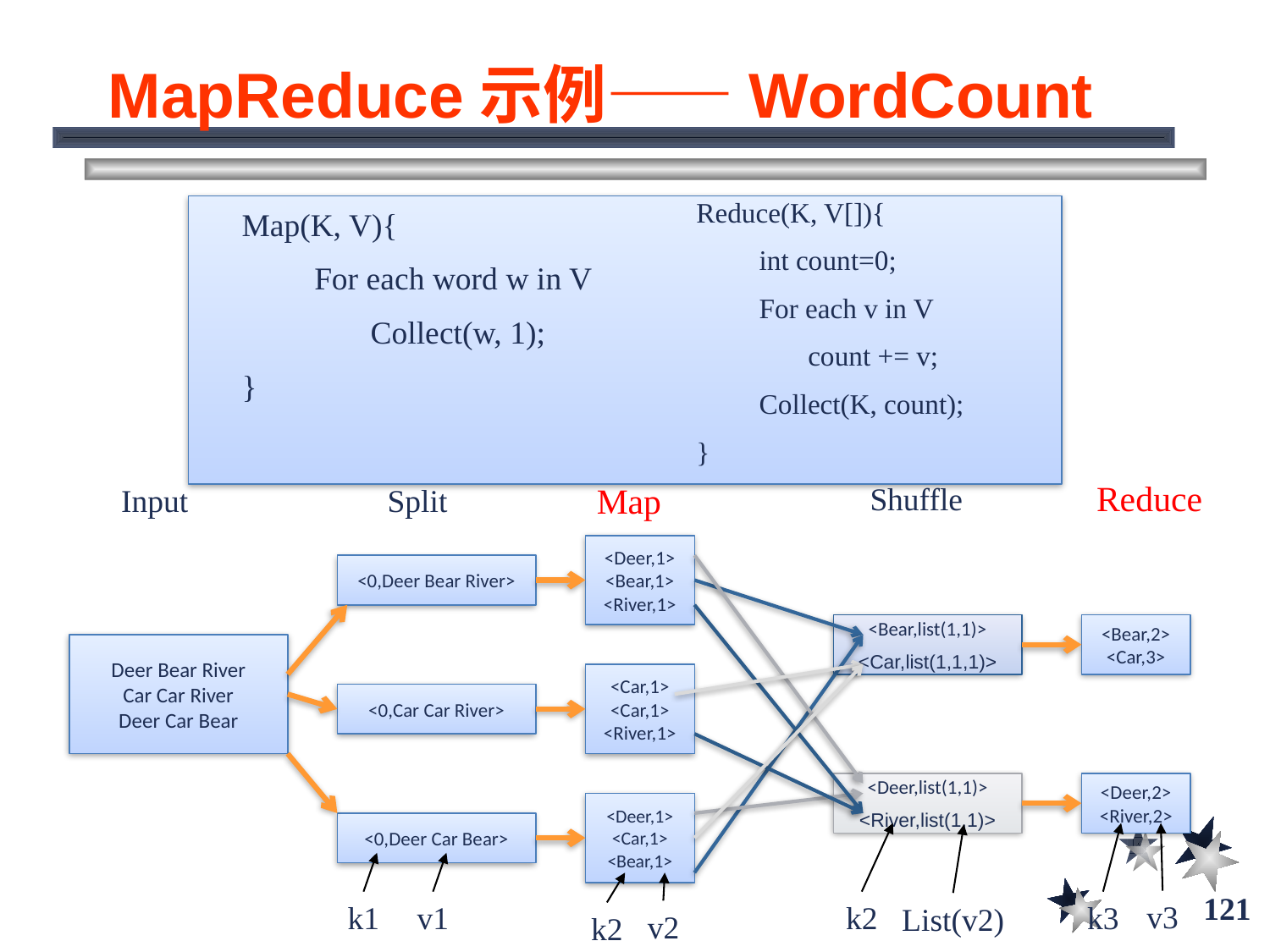

# MapReduce示例——WordCount
Reduce(K, V[]){
         int count=0;
         For each v in V
                count += v;
         Collect(K, count);
}

Map(K, V){
         For each word w in V
                Collect(w, 1);
}
Reduce
Map
Shuffle
Input
Split
<Deer,1>
<Bear,1>
<River,1>
<0,Deer Bear River>
<Bear,list(1,1)>
<Car,list(1,1,1)>
<Bear,2>
<Car,3>
Deer Bear River
Car Car River
Deer Car Bear
<Car,1>
<Car,1>
<River,1>
<0,Car Car River>
<Deer,list(1,1)>
<River,list(1,1)>
<Deer,2>
<River,2>
<Deer,1>
<Car,1>
<Bear,1>
<0,Deer Car Bear>
121
v3
k1
v1
k2
k3
List(v2)
v2
k2